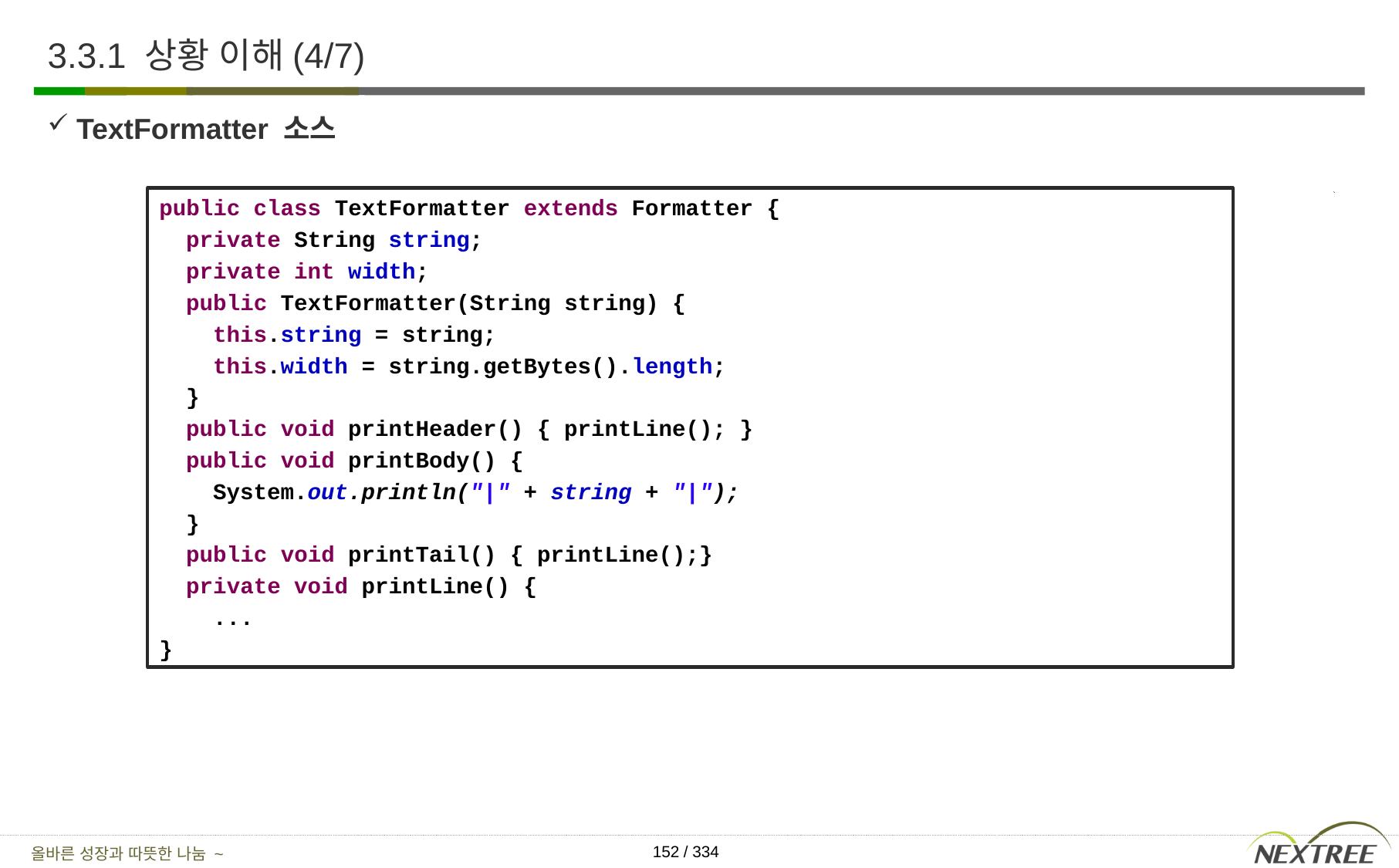

# 3.3.1 상황 이해(4/7)
TextFormatter 소스
public class TextFormatter extends Formatter {
  private String string;
  private int width;
  public TextFormatter(String string) {
    this.string = string;
    this.width = string.getBytes().length;
  }
  public void printHeader() { printLine(); }
  public void printBody() {
    System.out.println("|" + string + "|");
  }
  public void printTail() { printLine();}
  private void printLine() {
    ...
}